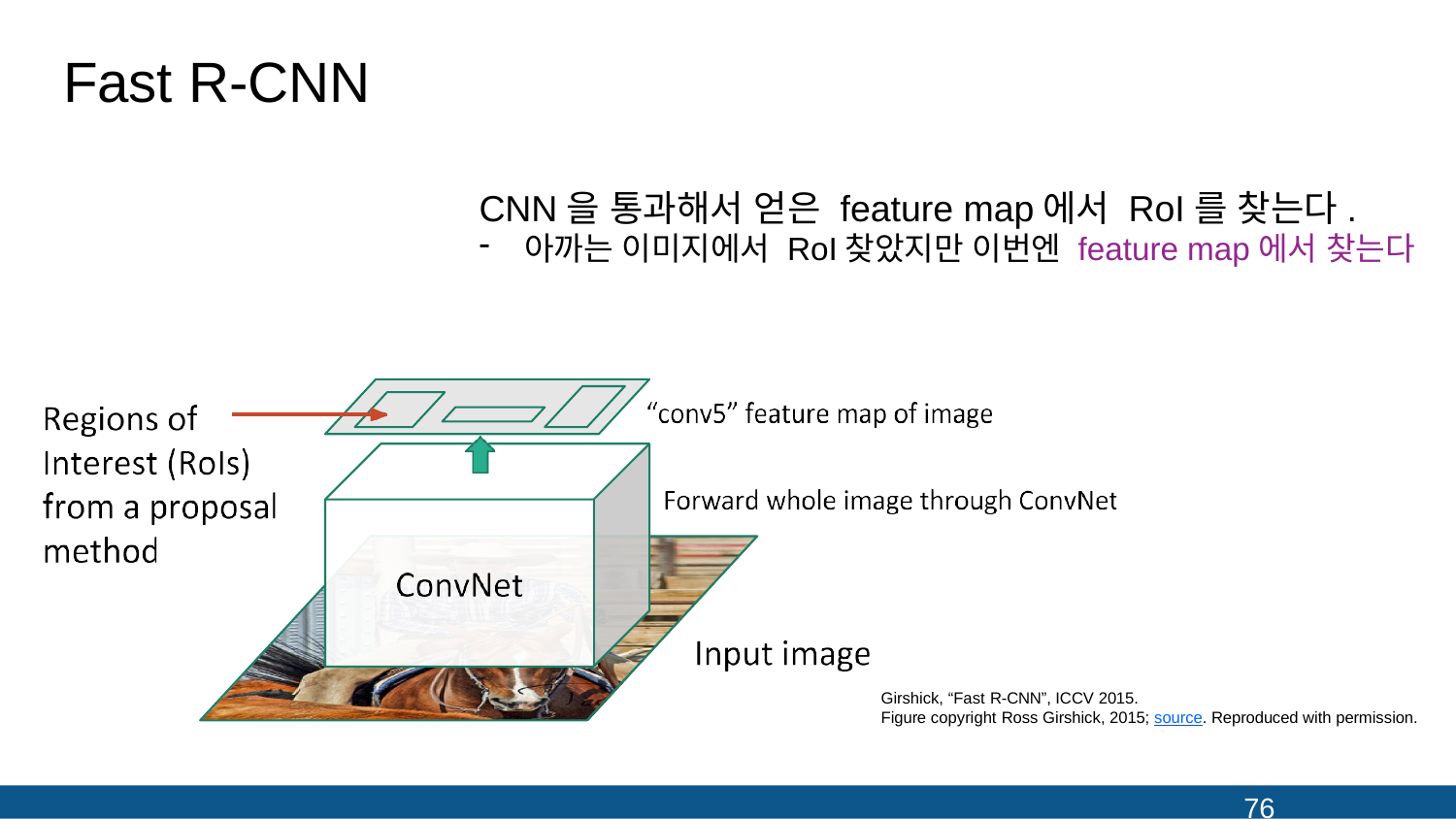

# Fast R-CNN
CNN을 통과해서 얻은 feature map에서 RoI를 찾는다.
아까는 이미지에서 RoI찾았지만 이번엔 feature map에서 찾는다

Girshick, “Fast R-CNN”, ICCV 2015.
Figure copyright Ross Girshick, 2015; source. Reproduced with permission.
76